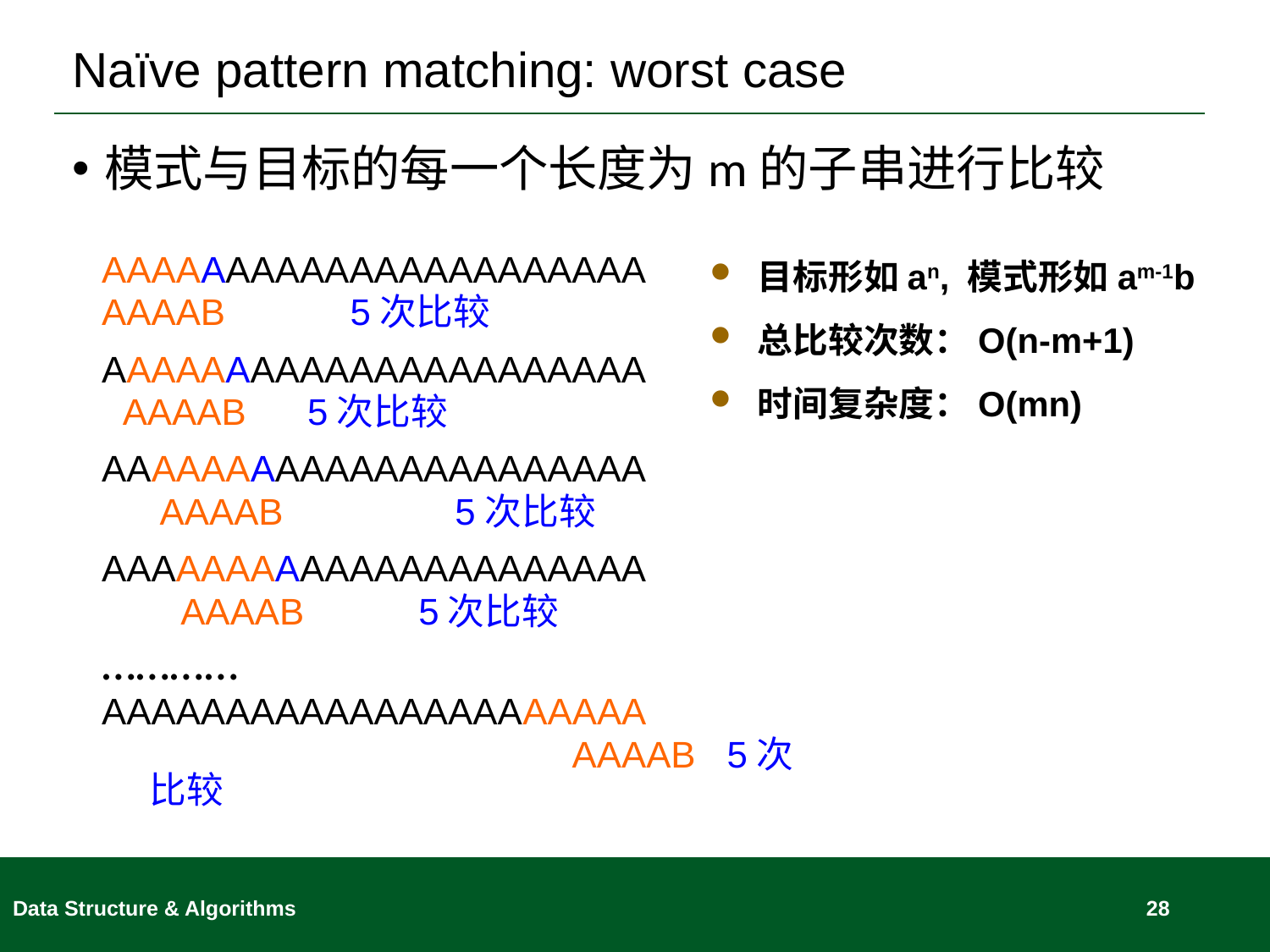

# Naïve pattern matching: worst case
模式与目标的每一个长度为m的子串进行比较

AAAAAAAAAAAAAAAAAAAAAA
AAAAB            5次比较
AAAAAAAAAAAAAAAAAAAAAA
  AAAAB	   5次比较
AAAAAAAAAAAAAAAAAAAAAA
	 AAAAB	     5次比较
AAAAAAAAAAAAAAAAAAAAAA
	   AAAAB           5次比较
…………
AAAAAAAAAAAAAAAAAAAAAA
	  			    AAAAB   5次比较
目标形如an, 模式形如am-1b
总比较次数：O(n-m+1)
时间复杂度：O(mn)
Data Structure & Algorithms
28